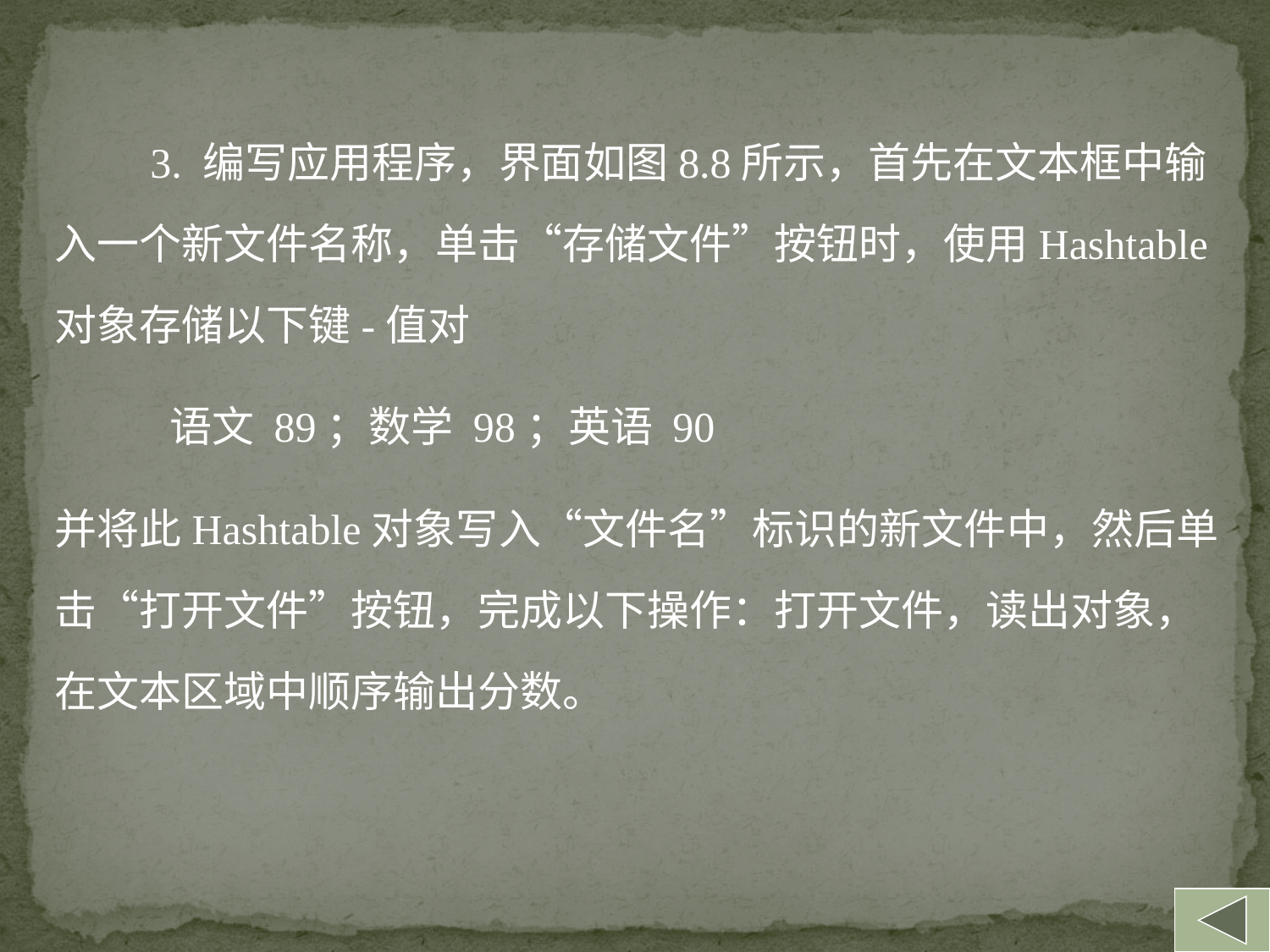

3. 编写应用程序，界面如图8.8所示，首先在文本框中输入一个新文件名称，单击“存储文件”按钮时，使用Hashtable对象存储以下键-值对
           语文 89；数学 98；英语 90
并将此Hashtable对象写入“文件名”标识的新文件中，然后单击“打开文件”按钮，完成以下操作：打开文件，读出对象，在文本区域中顺序输出分数。